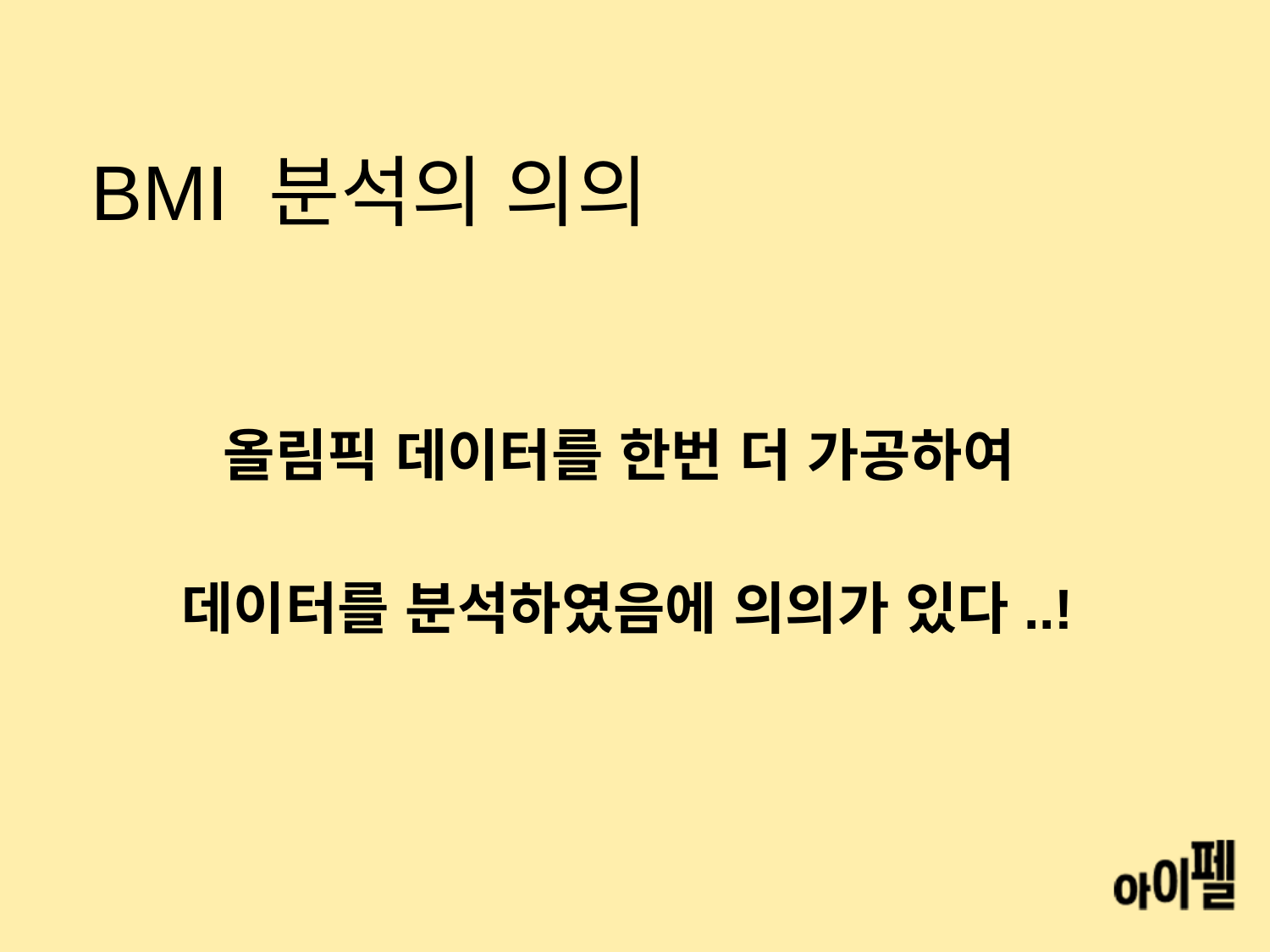

# BMI 분석의 의의

올림픽 데이터를 한번 더 가공하여
데이터를 분석하였음에 의의가 있다..!